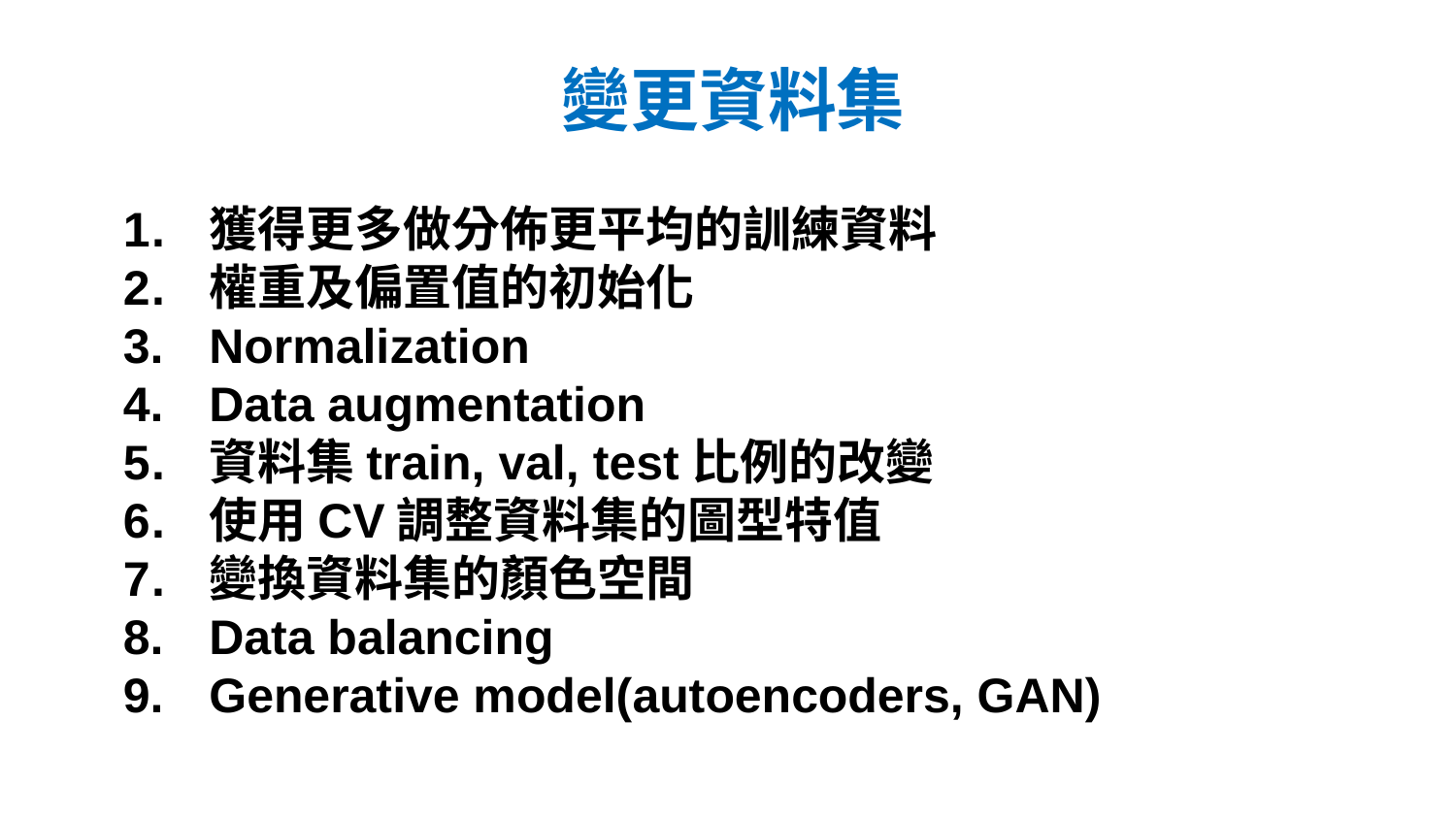

# 變更資料集
獲得更多做分佈更平均的訓練資料
權重及偏置值的初始化
Normalization
Data augmentation
資料集train, val, test比例的改變
使用CV調整資料集的圖型特值
變換資料集的顏色空間
Data balancing
Generative model(autoencoders, GAN)